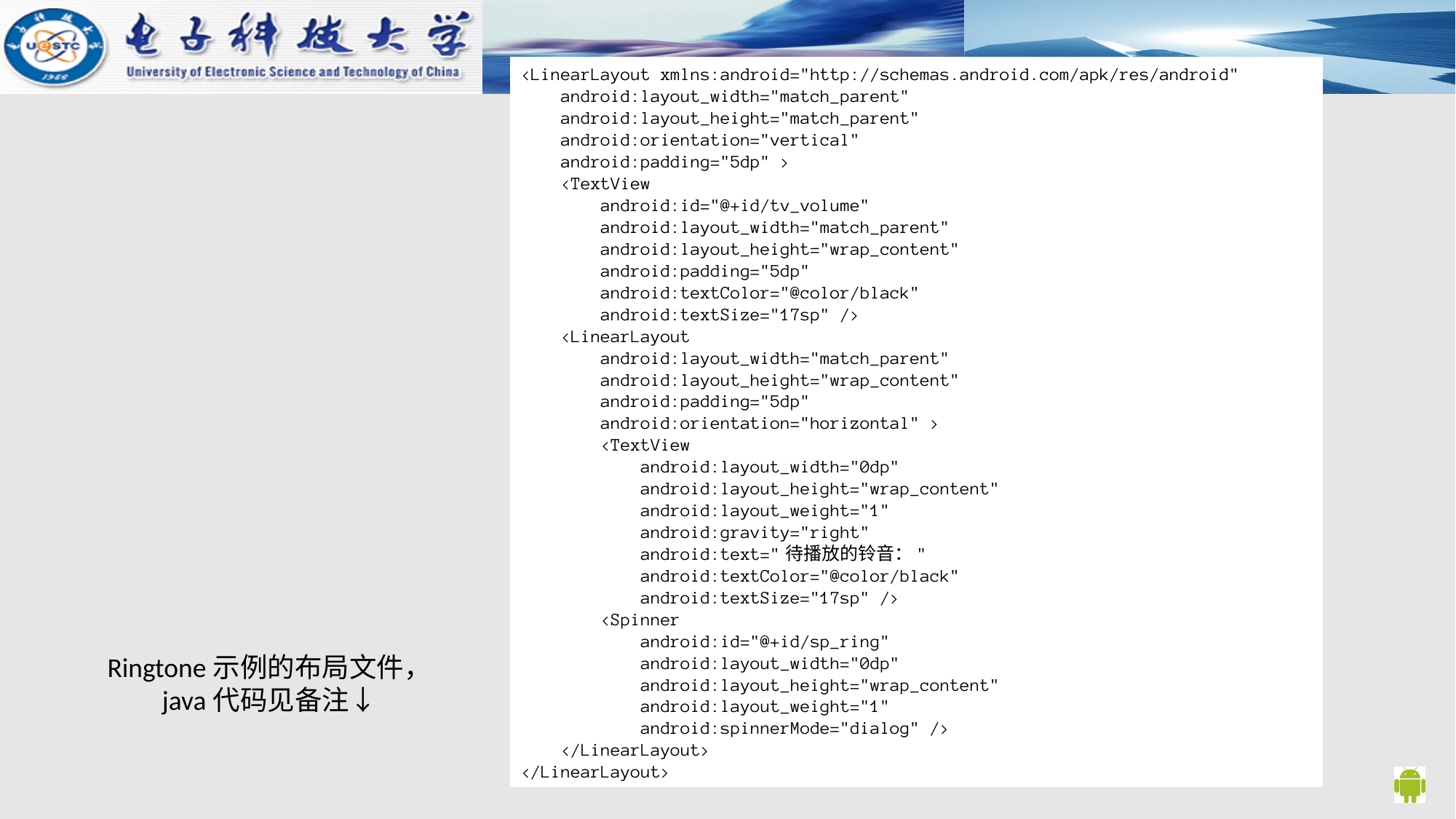

<LinearLayout xmlns:android="http://schemas.android.com/apk/res/android"
    android:layout_width="match_parent"
    android:layout_height="match_parent"
    android:orientation="vertical"
    android:padding="5dp" >
    <TextView
        android:id="@+id/tv_volume"
        android:layout_width="match_parent"
        android:layout_height="wrap_content"
        android:padding="5dp"
        android:textColor="@color/black"
        android:textSize="17sp" />
    <LinearLayout
        android:layout_width="match_parent"
        android:layout_height="wrap_content"
        android:padding="5dp"
        android:orientation="horizontal" >
        <TextView
            android:layout_width="0dp"
            android:layout_height="wrap_content"
            android:layout_weight="1"
            android:gravity="right"
            android:text="待播放的铃音："
            android:textColor="@color/black"
            android:textSize="17sp" />
        <Spinner
            android:id="@+id/sp_ring"
            android:layout_width="0dp"
            android:layout_height="wrap_content"
            android:layout_weight="1"
            android:spinnerMode="dialog" />
    </LinearLayout>
</LinearLayout>
Ringtone示例的布局文件，
java代码见备注↓